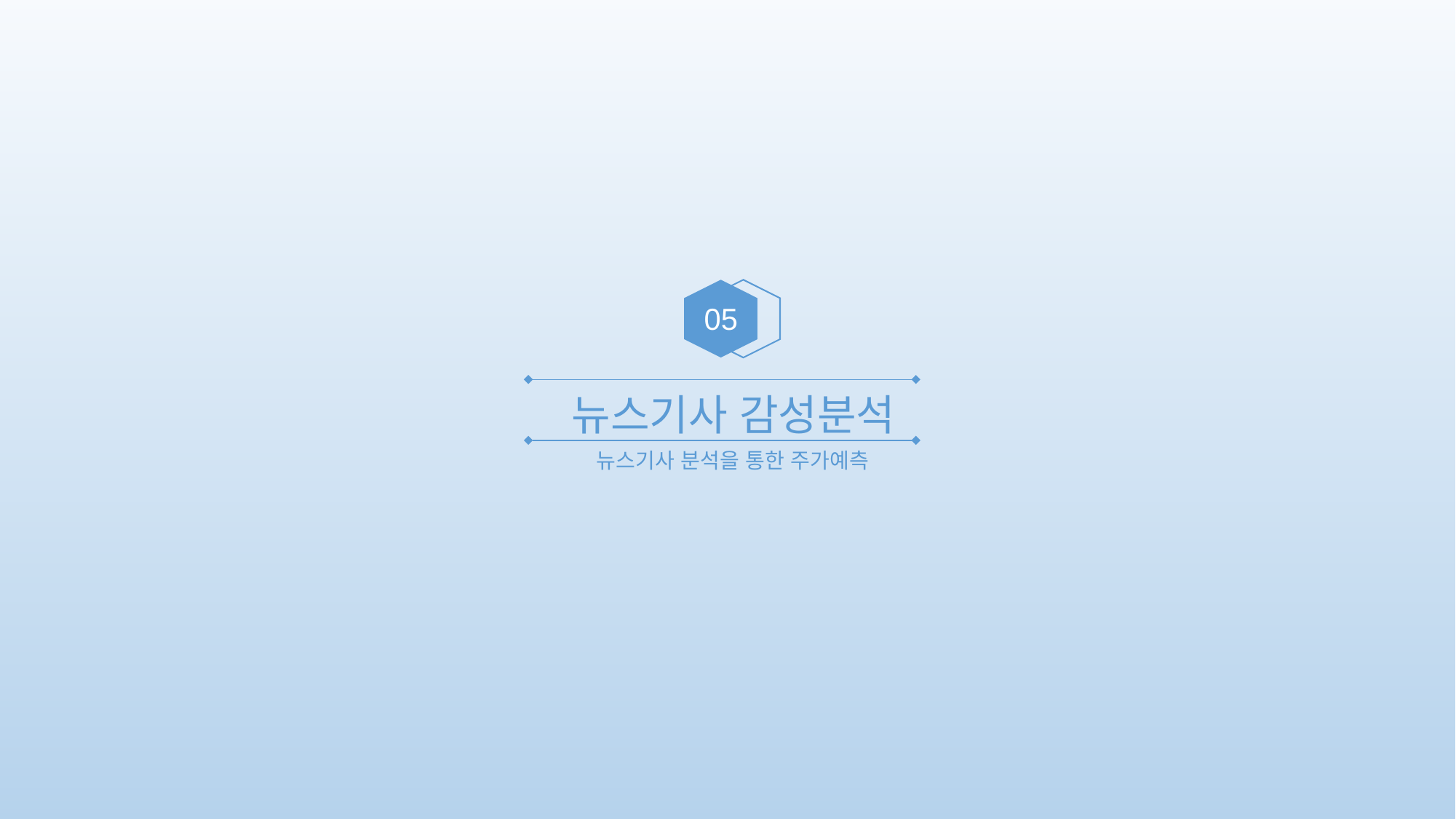

05
 뉴스기사 감성분석
뉴스기사 분석을 통한 주가예측